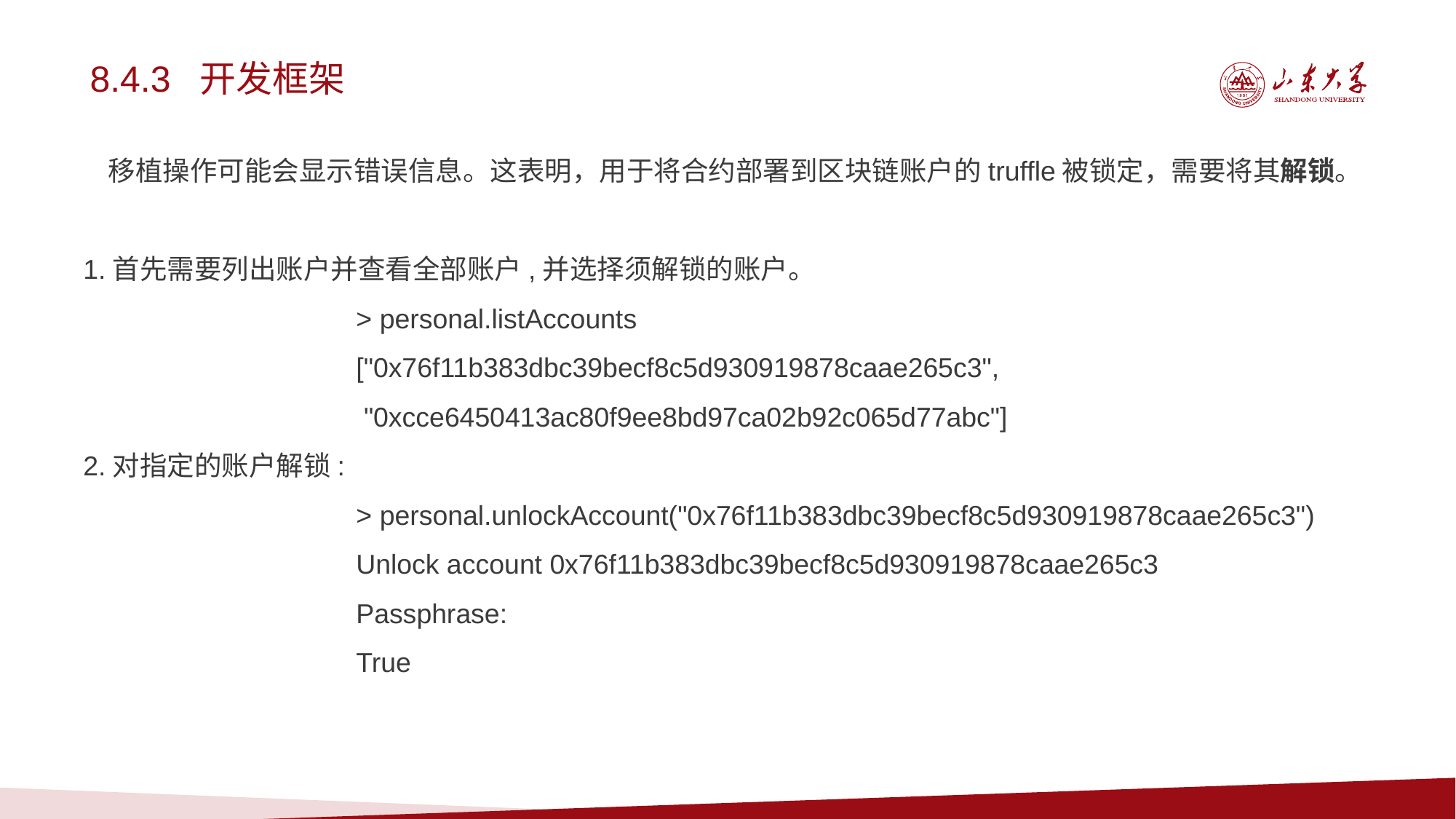

8.4.3  开发框架

   移植操作可能会显示错误信息。这表明，用于将合约部署到区块链账户的truffle被锁定，需要将其解锁。

1.首先需要列出账户并查看全部账户,并选择须解锁的账户。
> personal.listAccounts
["0x76f11b383dbc39becf8c5d930919878caae265c3",
 "0xcce6450413ac80f9ee8bd97ca02b92c065d77abc"]
2.对指定的账户解锁:
> personal.unlockAccount("0x76f11b383dbc39becf8c5d930919878caae265c3")
Unlock account 0x76f11b383dbc39becf8c5d930919878caae265c3
Passphrase:
True